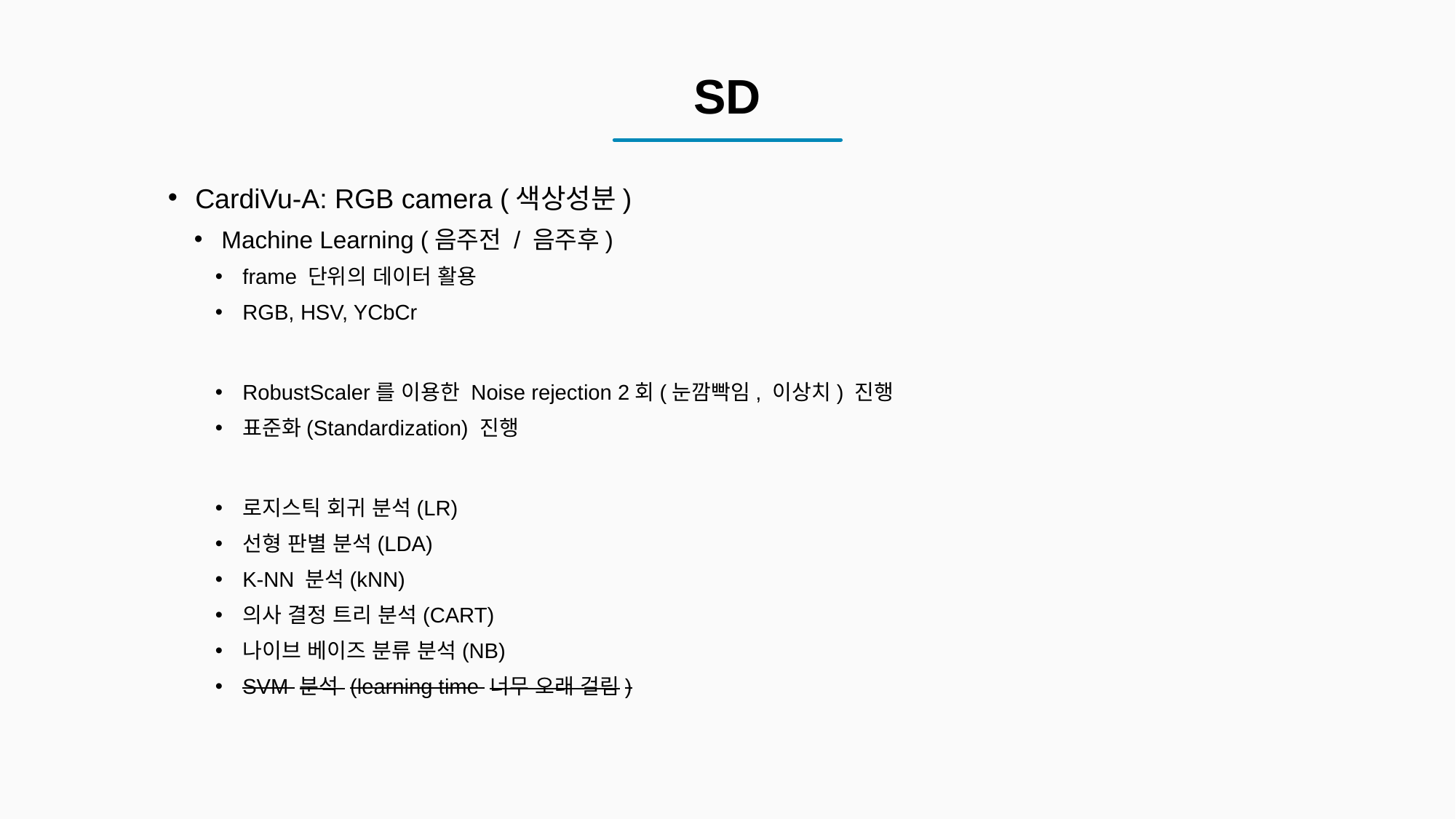

# SD
CardiVu-A: RGB camera (색상성분)
Machine Learning (음주전 / 음주후)
frame 단위의 데이터 활용
RGB, HSV, YCbCr

RobustScaler를 이용한 Noise rejection 2회(눈깜빡임, 이상치) 진행
표준화(Standardization) 진행

로지스틱 회귀 분석(LR)
선형 판별 분석(LDA)
K-NN 분석(kNN)
의사 결정 트리 분석(CART)
나이브 베이즈 분류 분석(NB)
SVM 분석 (learning time 너무 오래 걸림)